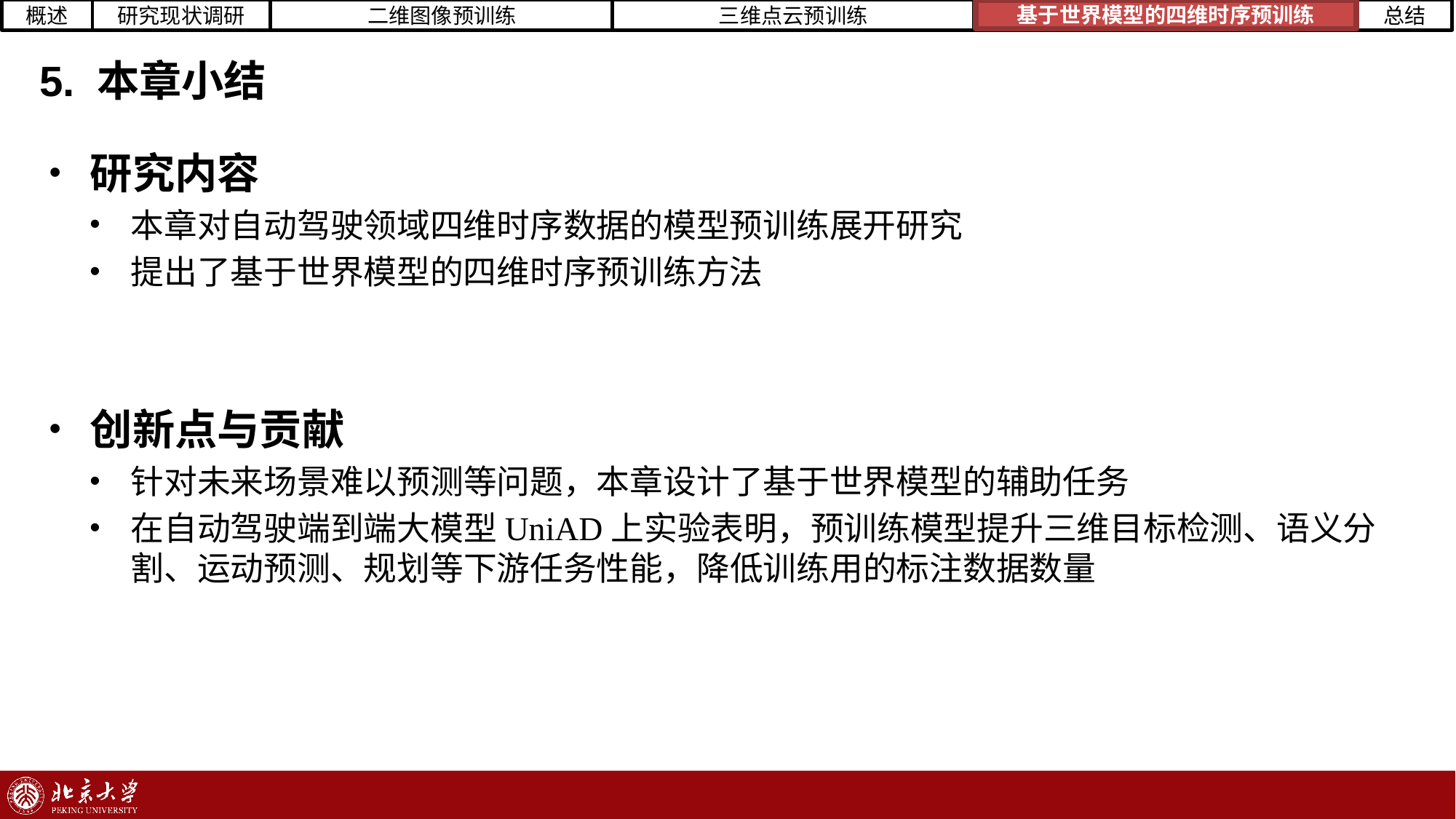

基于世界模型的四维时序预训练
# 5. 本章小结
研究内容
本章对自动驾驶领域四维时序数据的模型预训练展开研究
提出了基于世界模型的四维时序预训练方法

创新点与贡献
针对未来场景难以预测等问题，本章设计了基于世界模型的辅助任务
在自动驾驶端到端大模型UniAD上实验表明，预训练模型提升三维目标检测、语义分割、运动预测、规划等下游任务性能，降低训练用的标注数据数量